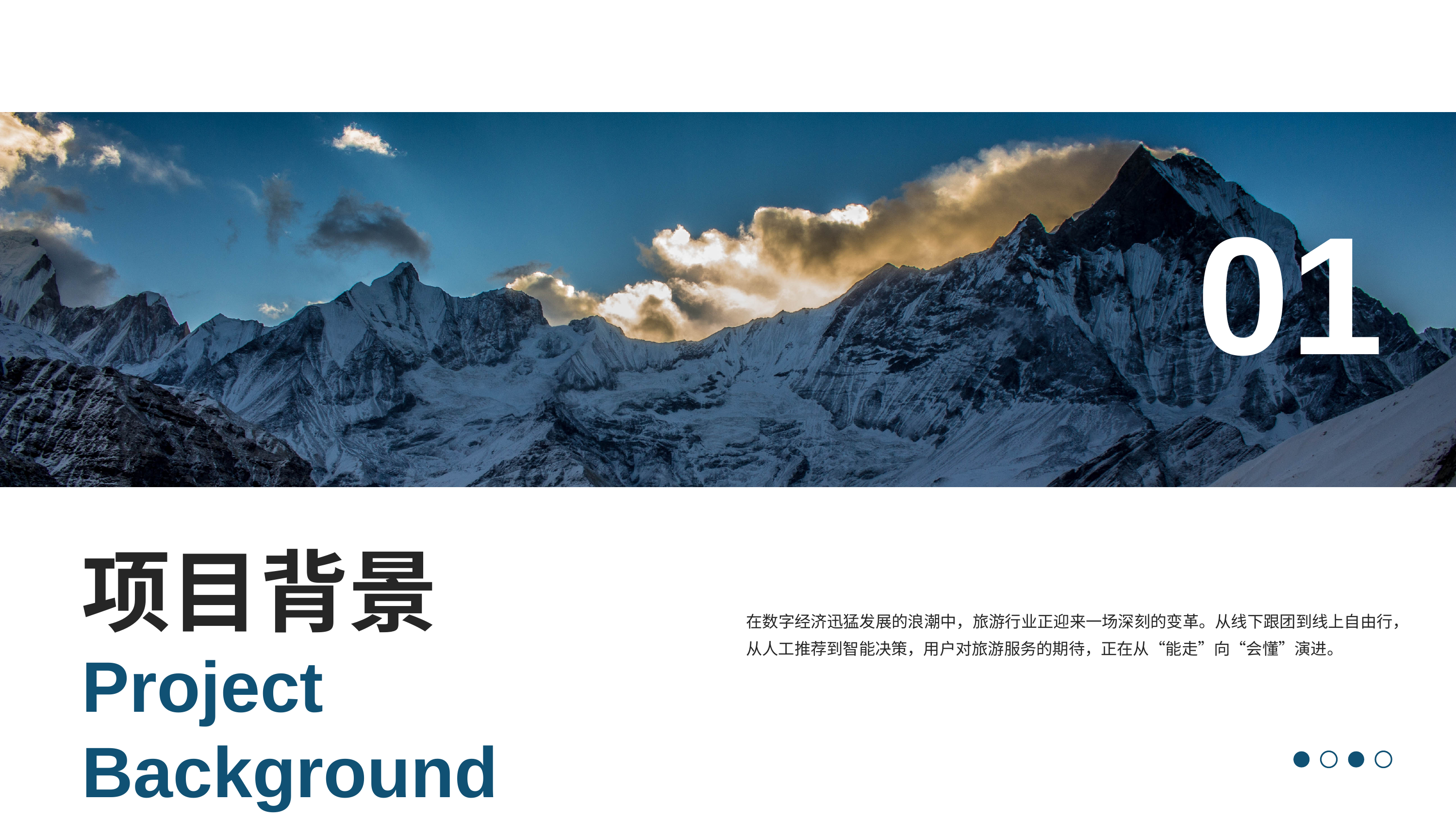

01
项目背景

在数字经济迅猛发展的浪潮中，旅游行业正迎来一场深刻的变革。从线下跟团到线上自由行，从人工推荐到智能决策，用户对旅游服务的期待，正在从“能走”向“会懂”演进。
Project Background